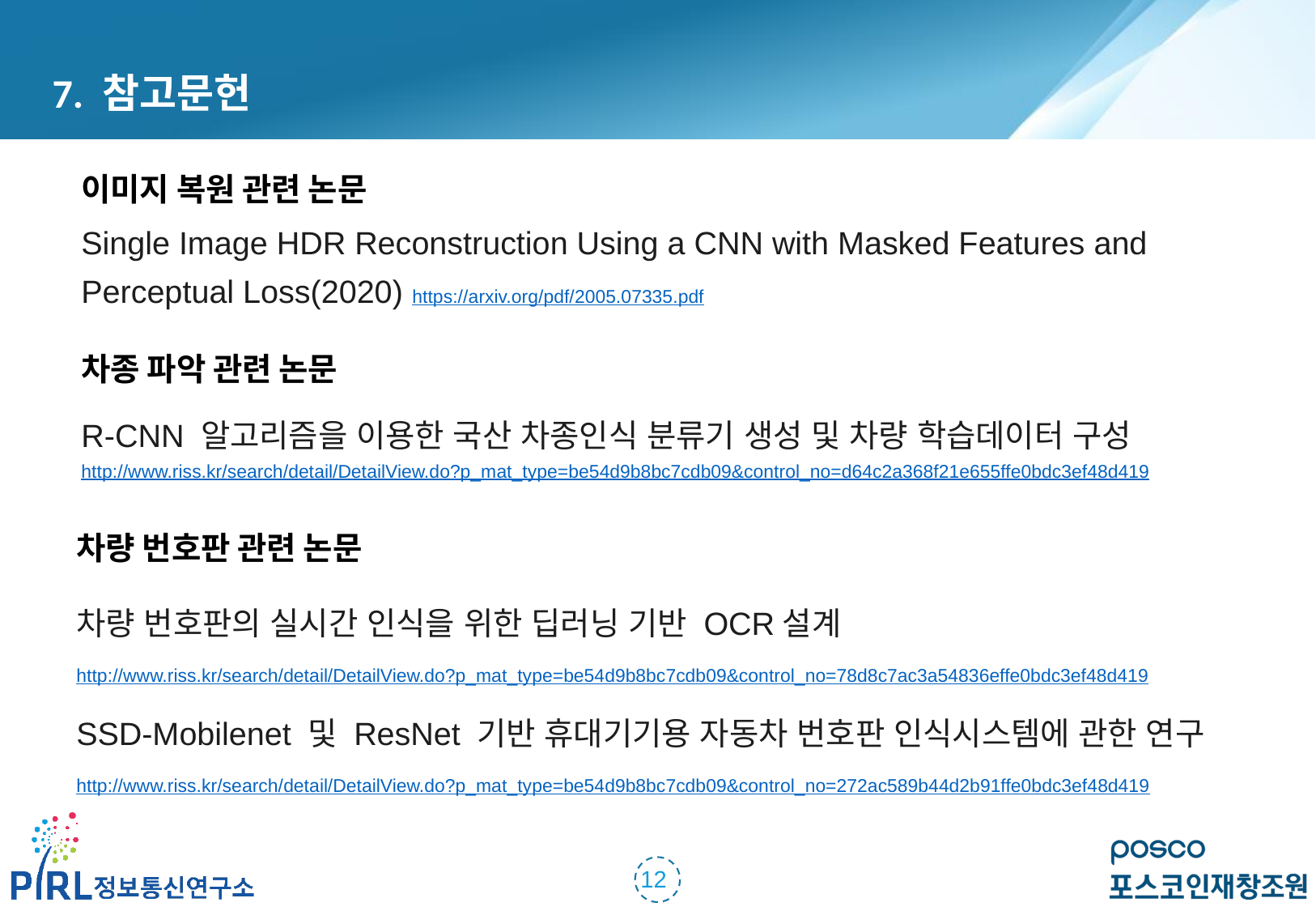

7. 참고문헌
이미지 복원 관련 논문
Single Image HDR Reconstruction Using a CNN with Masked Features and Perceptual Loss(2020) https://arxiv.org/pdf/2005.07335.pdf
차종 파악 관련 논문
R-CNN 알고리즘을 이용한 국산 차종인식 분류기 생성 및 차량 학습데이터 구성  http://www.riss.kr/search/detail/DetailView.do?p_mat_type=be54d9b8bc7cdb09&control_no=d64c2a368f21e655ffe0bdc3ef48d419
차량 번호판 관련 논문
차량 번호판의 실시간 인식을 위한 딥러닝 기반 OCR설계
http://www.riss.kr/search/detail/DetailView.do?p_mat_type=be54d9b8bc7cdb09&control_no=78d8c7ac3a54836effe0bdc3ef48d419
SSD-Mobilenet 및 ResNet 기반 휴대기기용 자동차 번호판 인식시스템에 관한 연구
http://www.riss.kr/search/detail/DetailView.do?p_mat_type=be54d9b8bc7cdb09&control_no=272ac589b44d2b91ffe0bdc3ef48d419